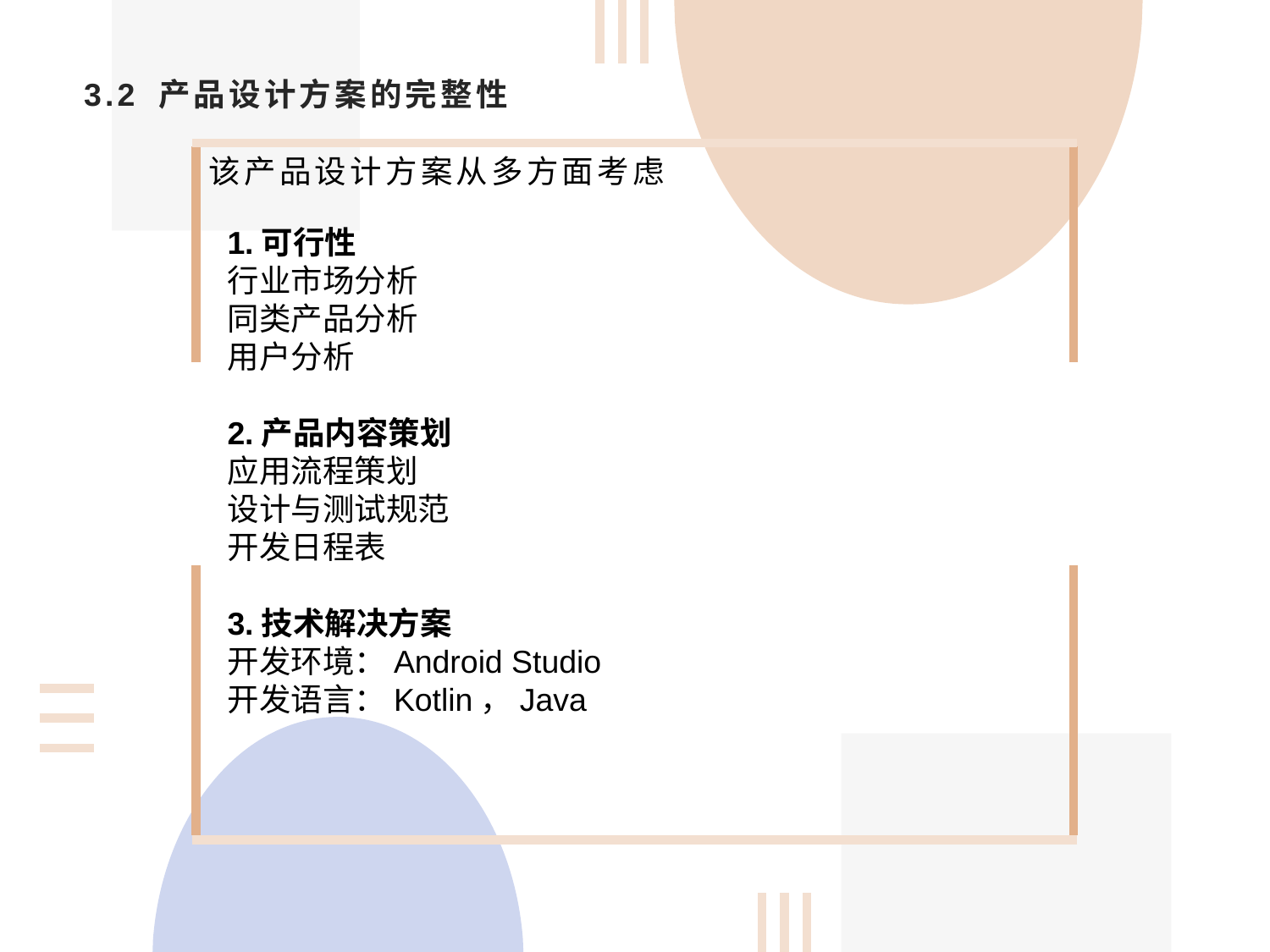

# 3.2 产品设计方案的完整性
该产品设计方案从多方面考虑

1.可行性
行业市场分析
同类产品分析
用户分析

2.产品内容策划
应用流程策划
设计与测试规范
开发日程表

3.技术解决方案
开发环境：Android Studio
开发语言：Kotlin，Java